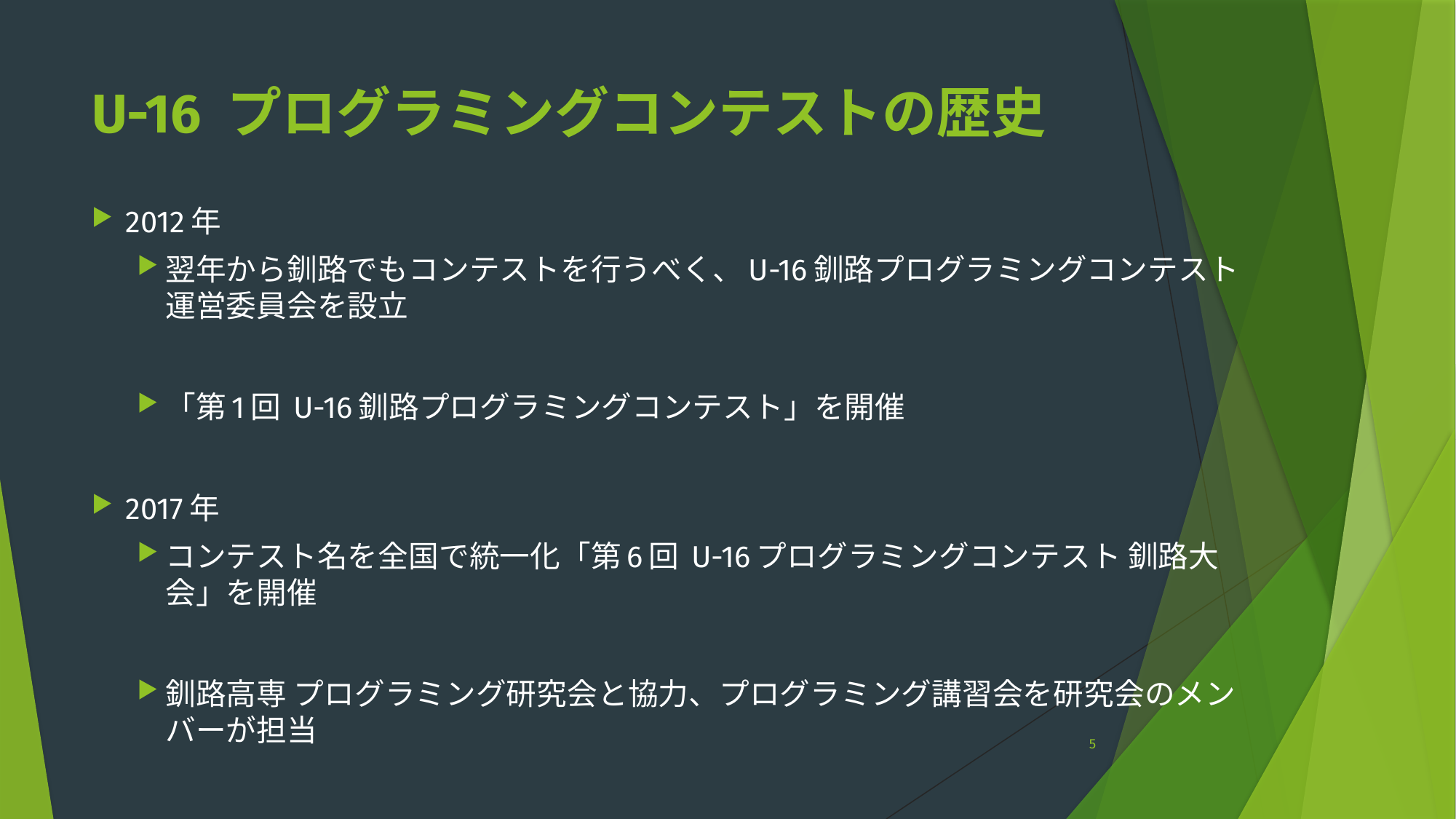

# U-16 プログラミングコンテストの歴史
2012年
翌年から釧路でもコンテストを行うべく、U-16釧路プログラミングコンテスト運営委員会を設立

「第1回 U-16釧路プログラミングコンテスト」を開催

2017年
コンテスト名を全国で統一化「第6回 U-16プログラミングコンテスト 釧路大会」を開催

釧路高専 プログラミング研究会と協力、プログラミング講習会を研究会のメンバーが担当

5